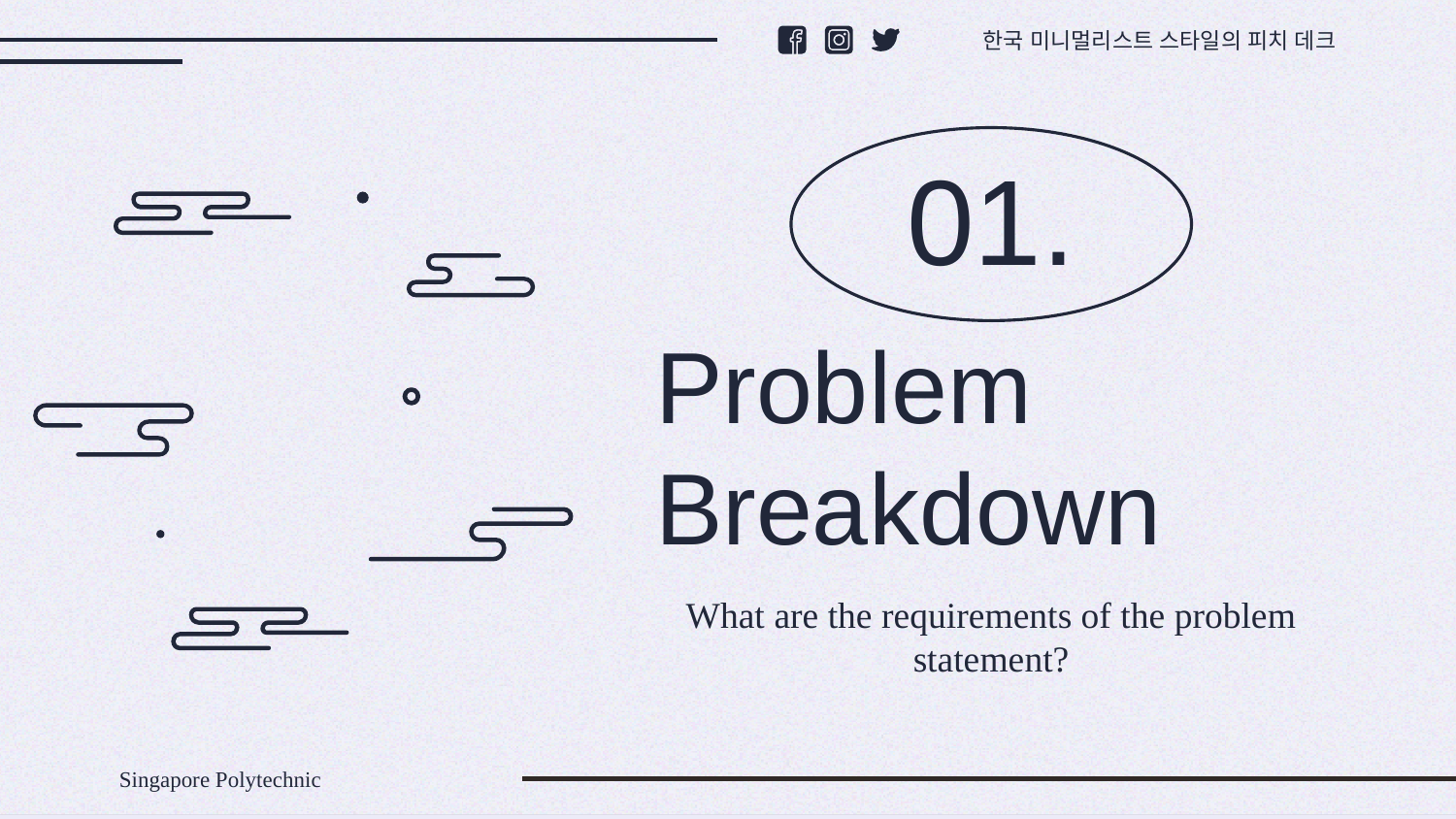

한국 미니멀리스트 스타일의 피치 데크

01.

# Problem Breakdown

What are the requirements of the problem statement?

Singapore Polytechnic